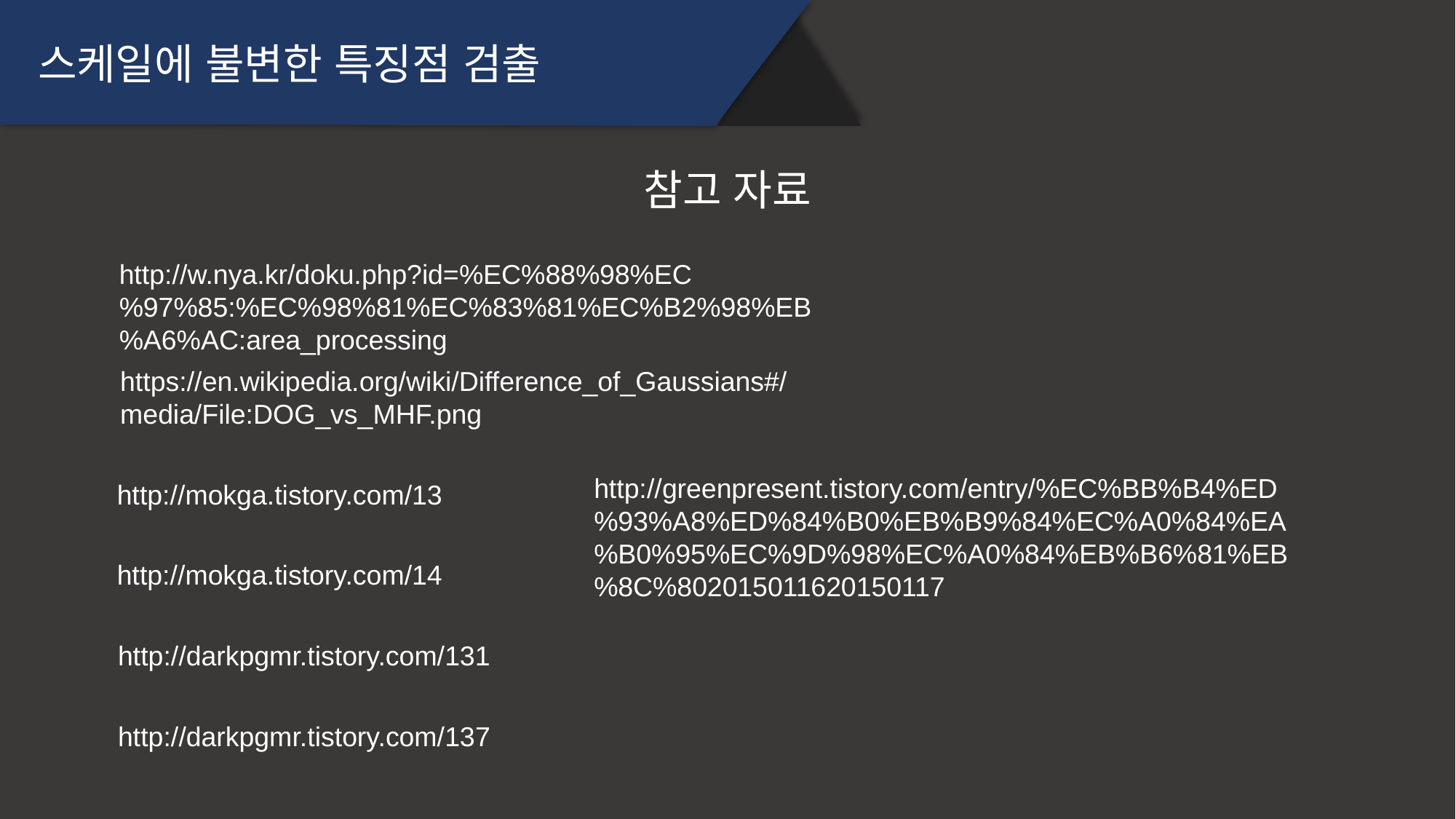

스케일에 불변한 특징점 검출
참고 자료

http://w.nya.kr/doku.php?id=%EC%88%98%EC%97%85:%EC%98%81%EC%83%81%EC%B2%98%EB%A6%AC:area_processing
https://en.wikipedia.org/wiki/Difference_of_Gaussians#/media/File:DOG_vs_MHF.png
http://greenpresent.tistory.com/entry/%EC%BB%B4%ED%93%A8%ED%84%B0%EB%B9%84%EC%A0%84%EA%B0%95%EC%9D%98%EC%A0%84%EB%B6%81%EB%8C%802015011620150117
http://mokga.tistory.com/13
http://mokga.tistory.com/14
http://darkpgmr.tistory.com/131
http://darkpgmr.tistory.com/137